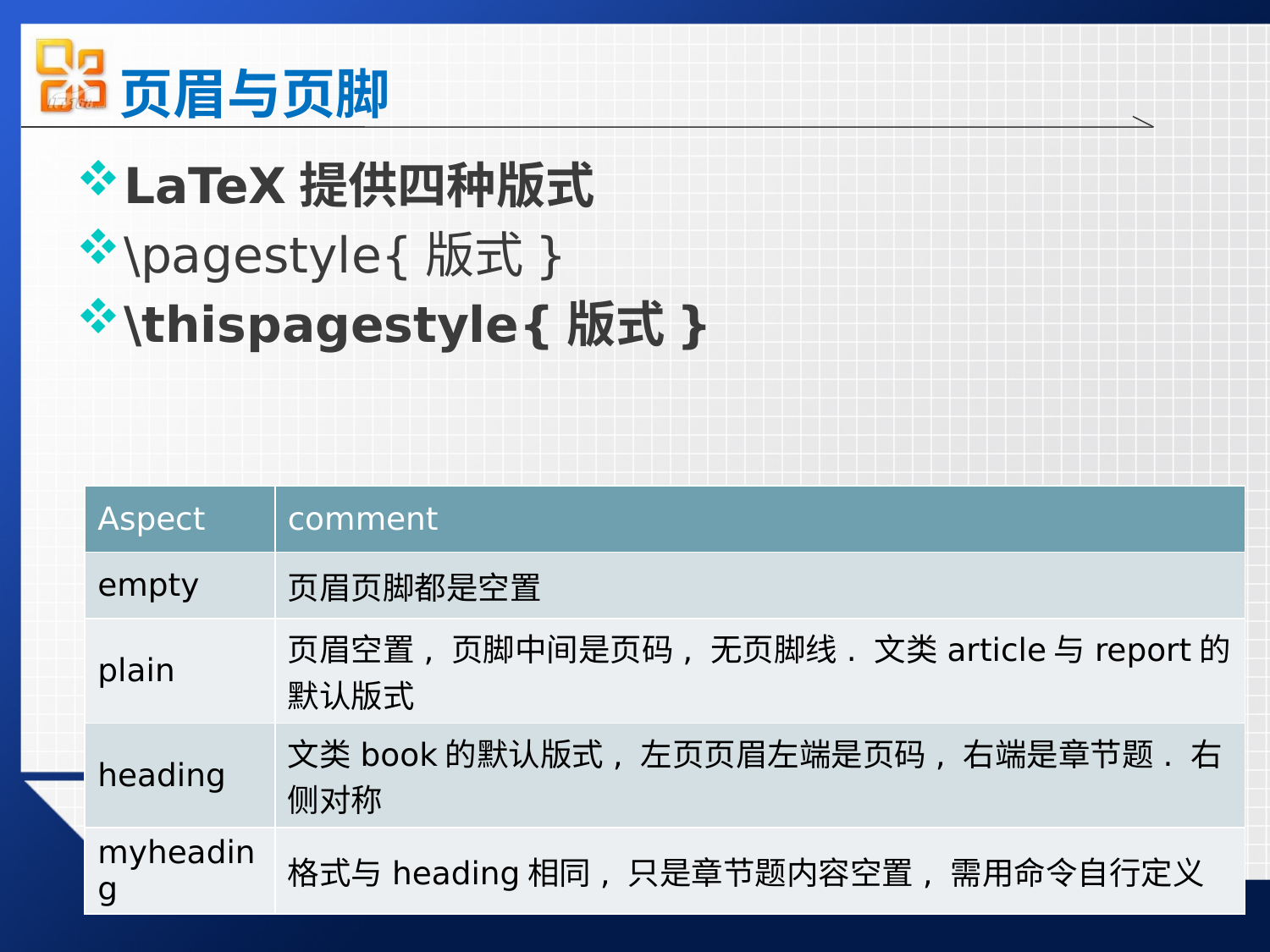

# 页眉与页脚
LaTeX提供四种版式
\pagestyle{版式}
\thispagestyle{版式}
| Aspect | comment |
| --- | --- |
| empty | 页眉页脚都是空置 |
| plain | 页眉空置, 页脚中间是页码, 无页脚线. 文类article与report的默认版式 |
| heading | 文类book的默认版式, 左页页眉左端是页码, 右端是章节题. 右侧对称 |
| myheading | 格式与heading相同, 只是章节题内容空置, 需用命令自行定义 |